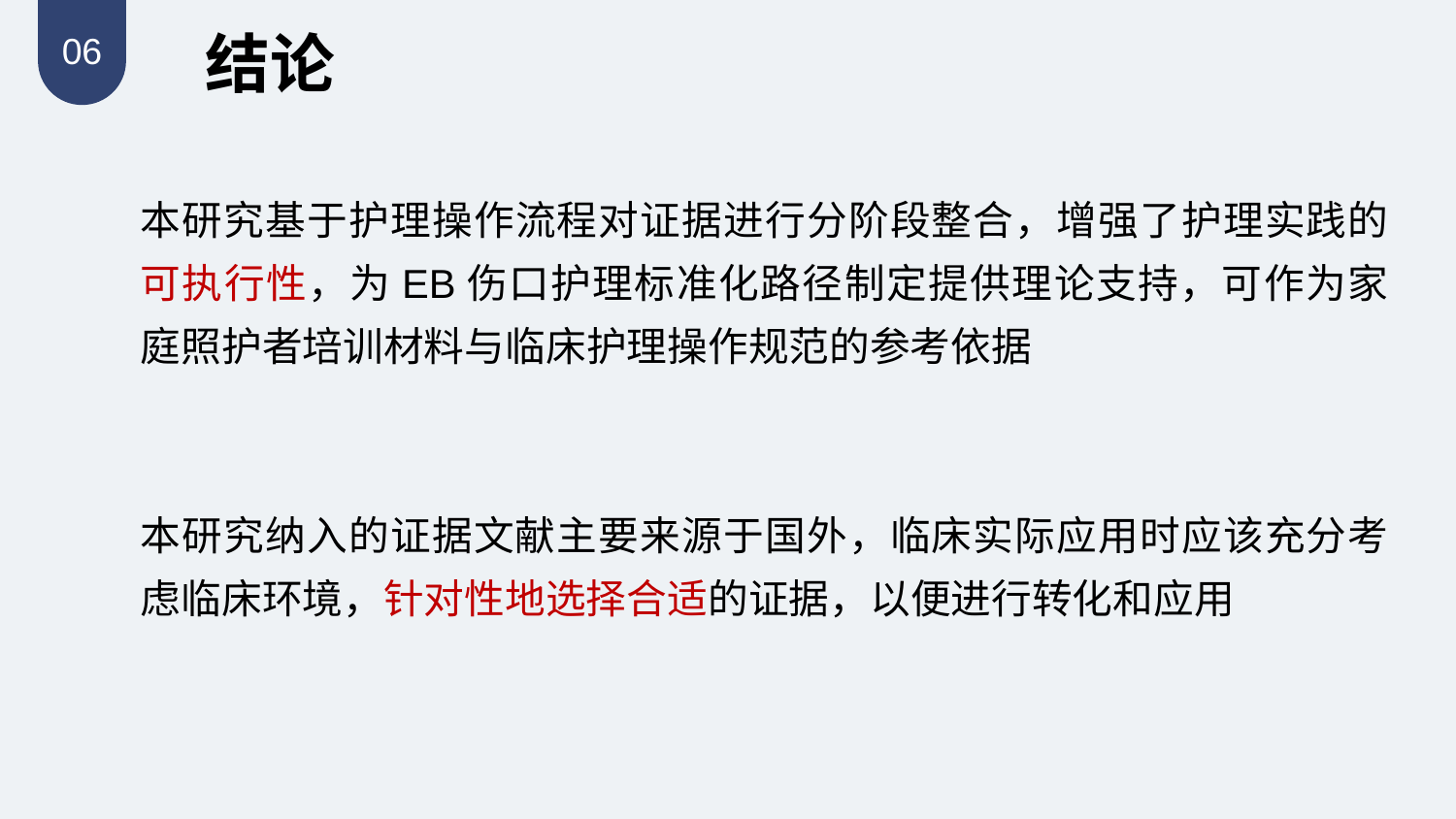

结论
06
本研究基于护理操作流程对证据进行分阶段整合，增强了护理实践的可执行性，为EB伤口护理标准化路径制定提供理论支持，可作为家庭照护者培训材料与临床护理操作规范的参考依据

本研究纳入的证据文献主要来源于国外，临床实际应用时应该充分考虑临床环境，针对性地选择合适的证据，以便进行转化和应用

19